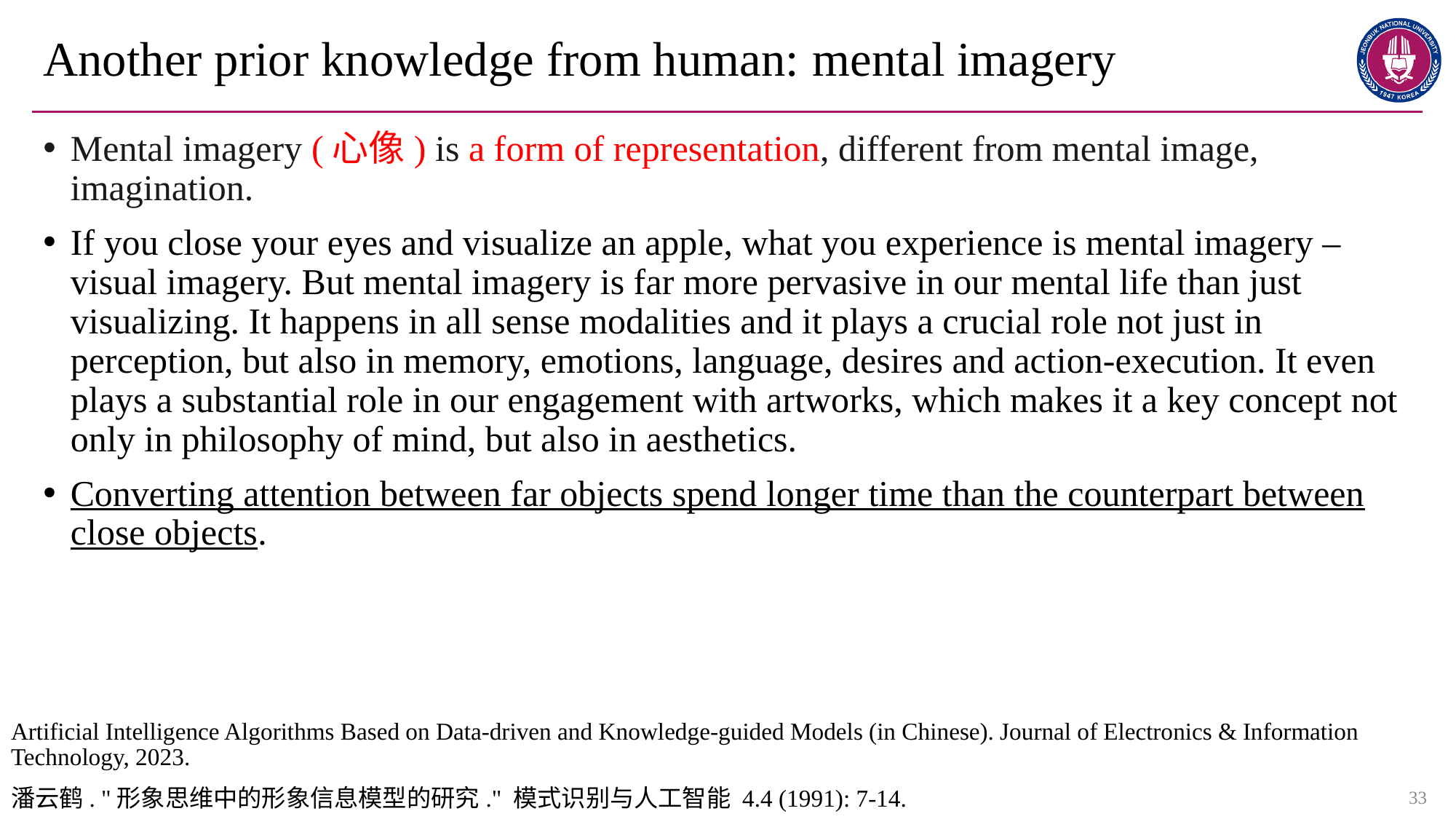

# Another prior knowledge from human: mental imagery
Mental imagery (心像) is a form of representation, different from mental image, imagination.
If you close your eyes and visualize an apple, what you experience is mental imagery – visual imagery. But mental imagery is far more pervasive in our mental life than just visualizing. It happens in all sense modalities and it plays a crucial role not just in perception, but also in memory, emotions, language, desires and action-execution. It even plays a substantial role in our engagement with artworks, which makes it a key concept not only in philosophy of mind, but also in aesthetics.
Converting attention between far objects spend longer time than the counterpart between close objects.
Artificial Intelligence Algorithms Based on Data-driven and Knowledge-guided Models (in Chinese). Journal of Electronics & Information Technology, 2023.
潘云鹤. "形象思维中的形象信息模型的研究." 模式识别与人工智能 4.4 (1991): 7-14.
33